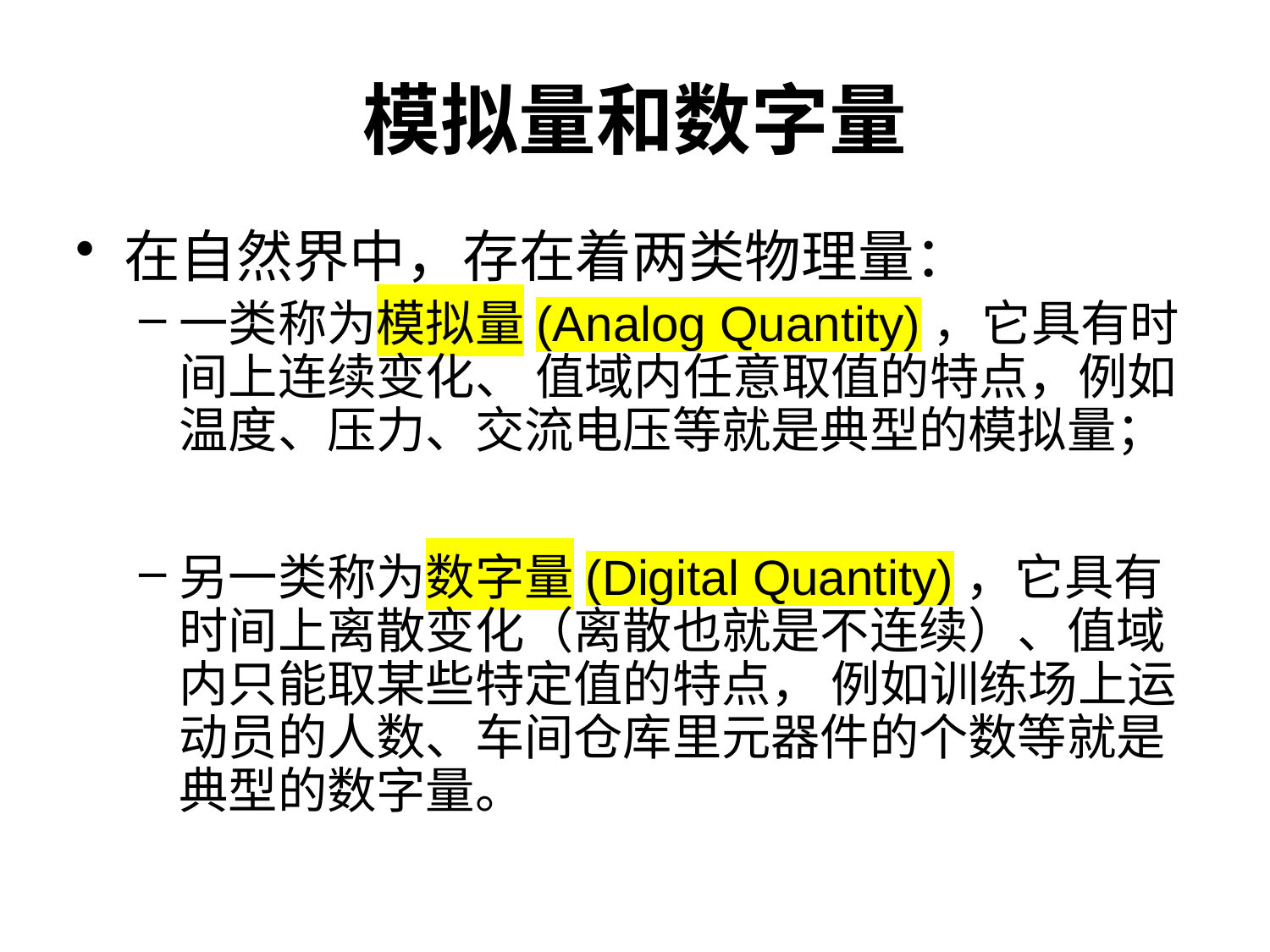

# 模拟量和数字量
在自然界中，存在着两类物理量：
一类称为模拟量(Analog Quantity)，它具有时间上连续变化、 值域内任意取值的特点，例如温度、压力、交流电压等就是典型的模拟量；

另一类称为数字量(Digital Quantity)，它具有时间上离散变化（离散也就是不连续）、值域内只能取某些特定值的特点， 例如训练场上运动员的人数、车间仓库里元器件的个数等就是典型的数字量。